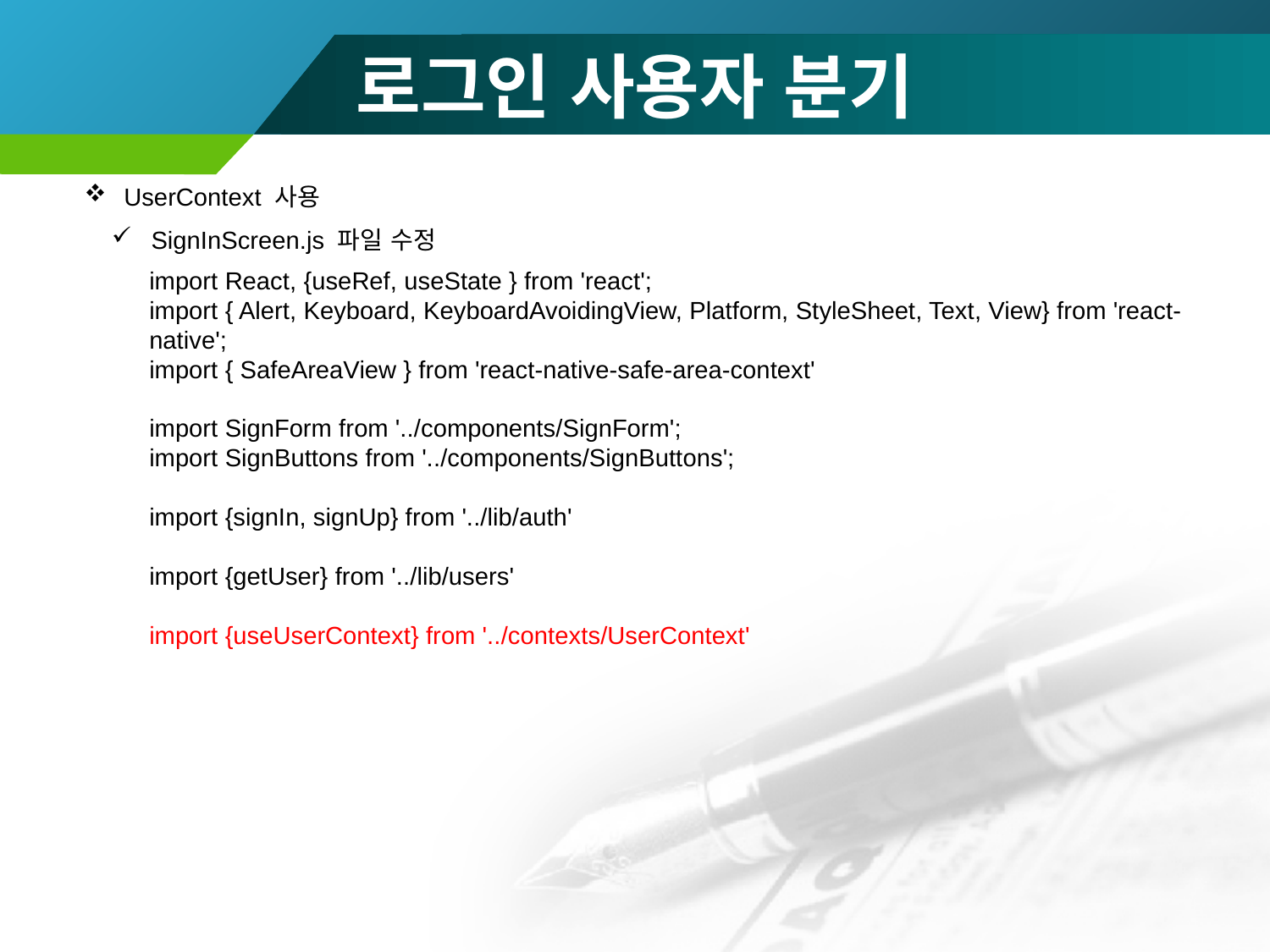

# 로그인 사용자 분기
UserContext 사용
SignInScreen.js 파일 수정
import React, {useRef, useState } from 'react';
import { Alert, Keyboard, KeyboardAvoidingView, Platform, StyleSheet, Text, View} from 'react-native';
import { SafeAreaView } from 'react-native-safe-area-context'

import SignForm from '../components/SignForm';
import SignButtons from '../components/SignButtons';

import {signIn, signUp} from '../lib/auth'

import {getUser} from '../lib/users'

import {useUserContext} from '../contexts/UserContext'